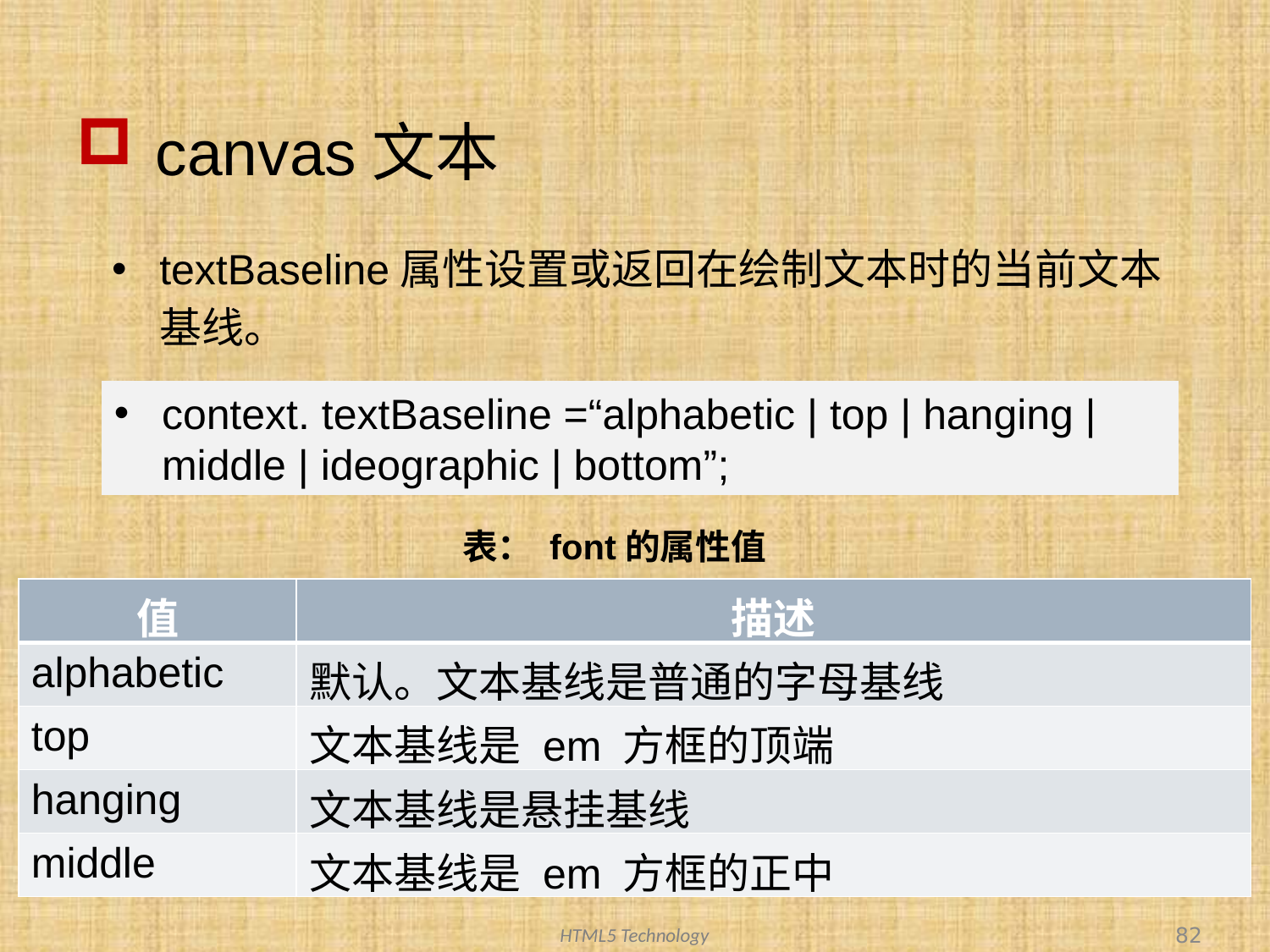

# canvas文本
textBaseline属性设置或返回在绘制文本时的当前文本基线。
context. textBaseline =“alphabetic | top | hanging | middle | ideographic | bottom”;
表： font的属性值
| 值 | 描述 |
| --- | --- |
| alphabetic | 默认。文本基线是普通的字母基线 |
| top | 文本基线是 em 方框的顶端 |
| hanging | 文本基线是悬挂基线 |
| middle | 文本基线是 em 方框的正中 |
82
HTML5 Technology